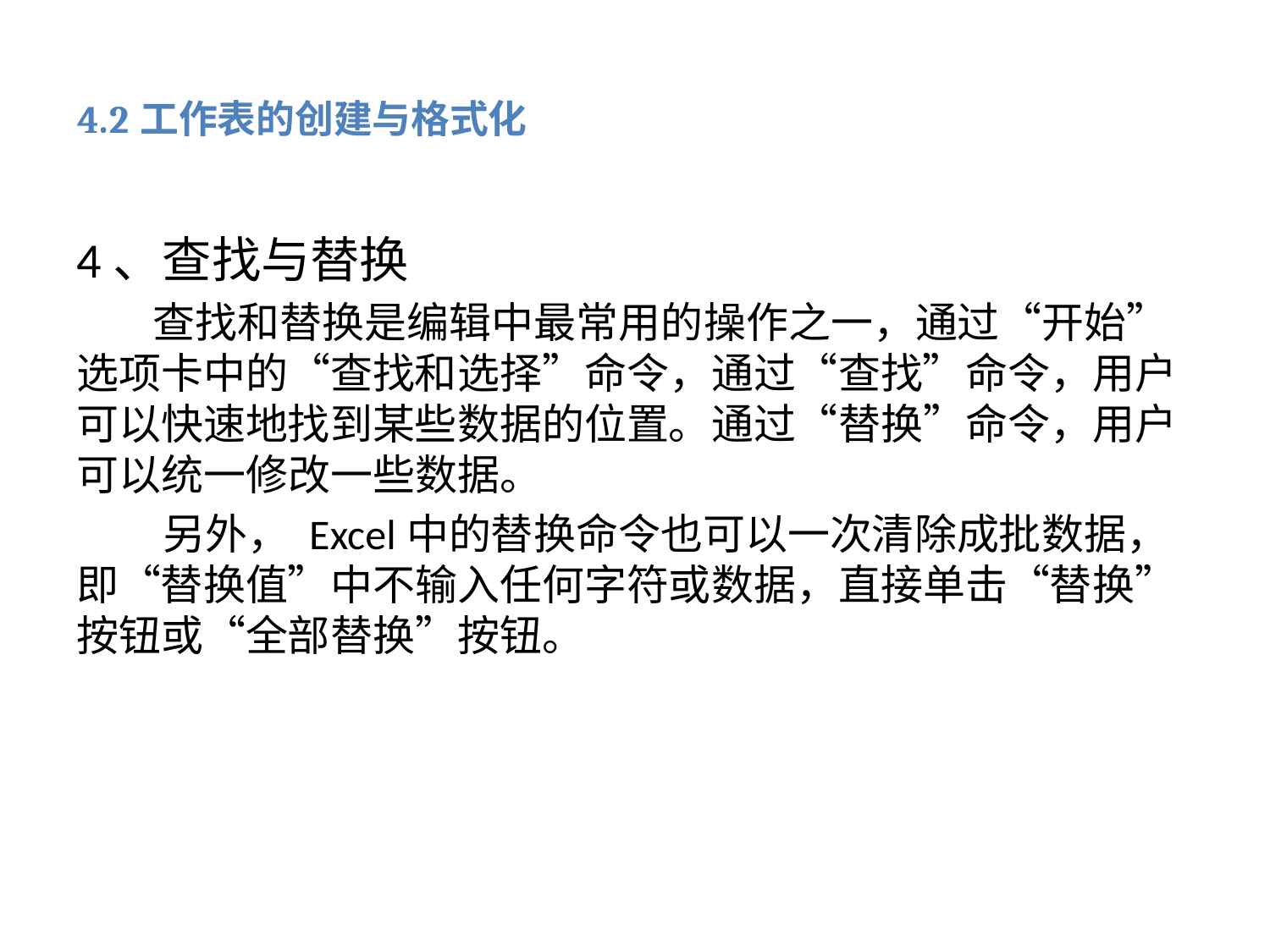

# 4.2工作表的创建与格式化
4、查找与替换
       查找和替换是编辑中最常用的操作之一，通过“开始”选项卡中的“查找和选择”命令，通过“查找”命令，用户可以快速地找到某些数据的位置。通过“替换”命令，用户可以统一修改一些数据。
        另外， Excel中的替换命令也可以一次清除成批数据，即“替换值”中不输入任何字符或数据，直接单击“替换”按钮或“全部替换”按钮。